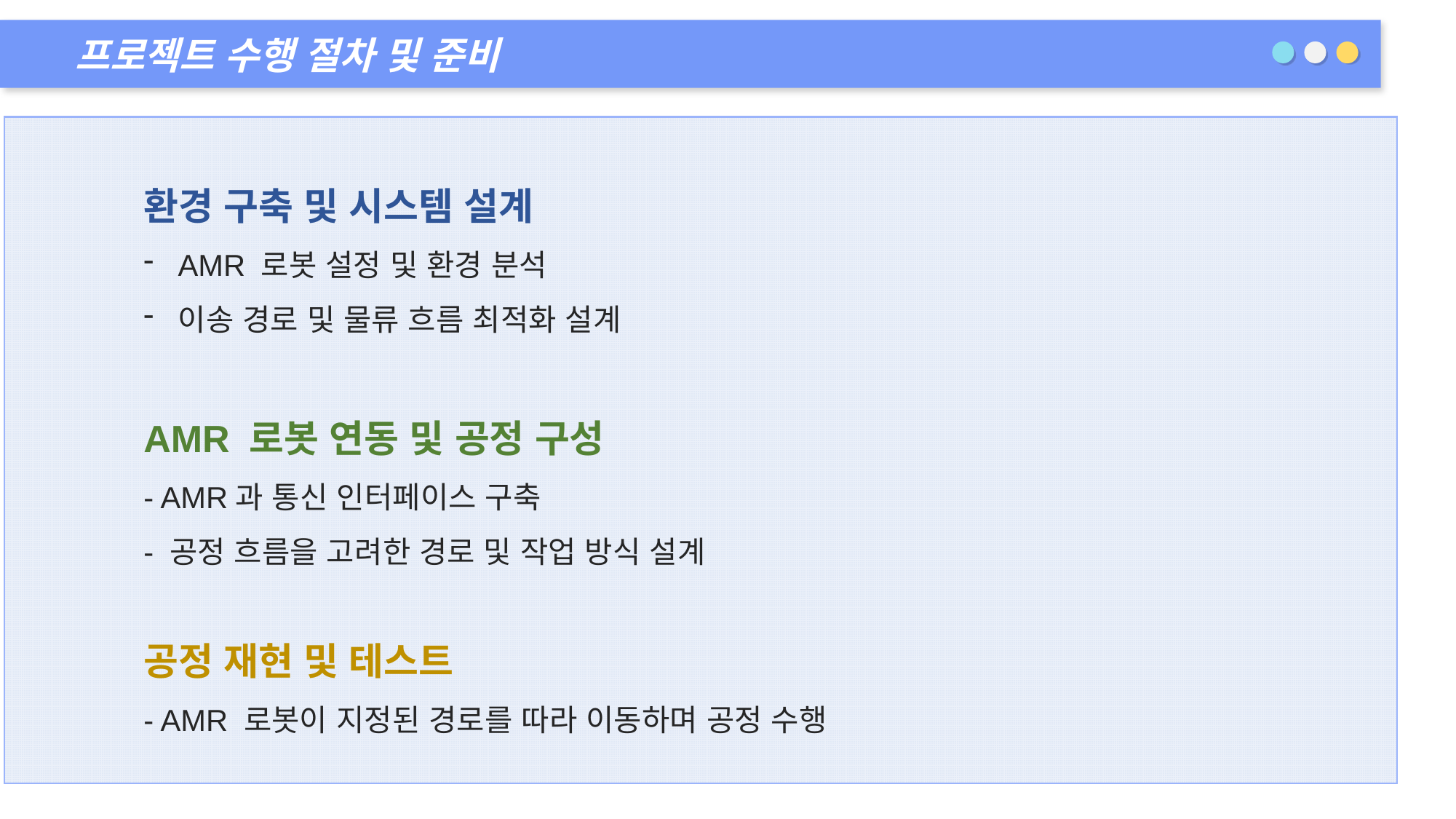

프로젝트 수행 절차 및 준비

환경 구축 및 시스템 설계
AMR 로봇 설정 및 환경 분석
이송 경로 및 물류 흐름 최적화 설계
AMR 로봇 연동 및 공정 구성
- AMR과 통신 인터페이스 구축
- 공정 흐름을 고려한 경로 및 작업 방식 설계
공정 재현 및 테스트
- AMR 로봇이 지정된 경로를 따라 이동하며 공정 수행